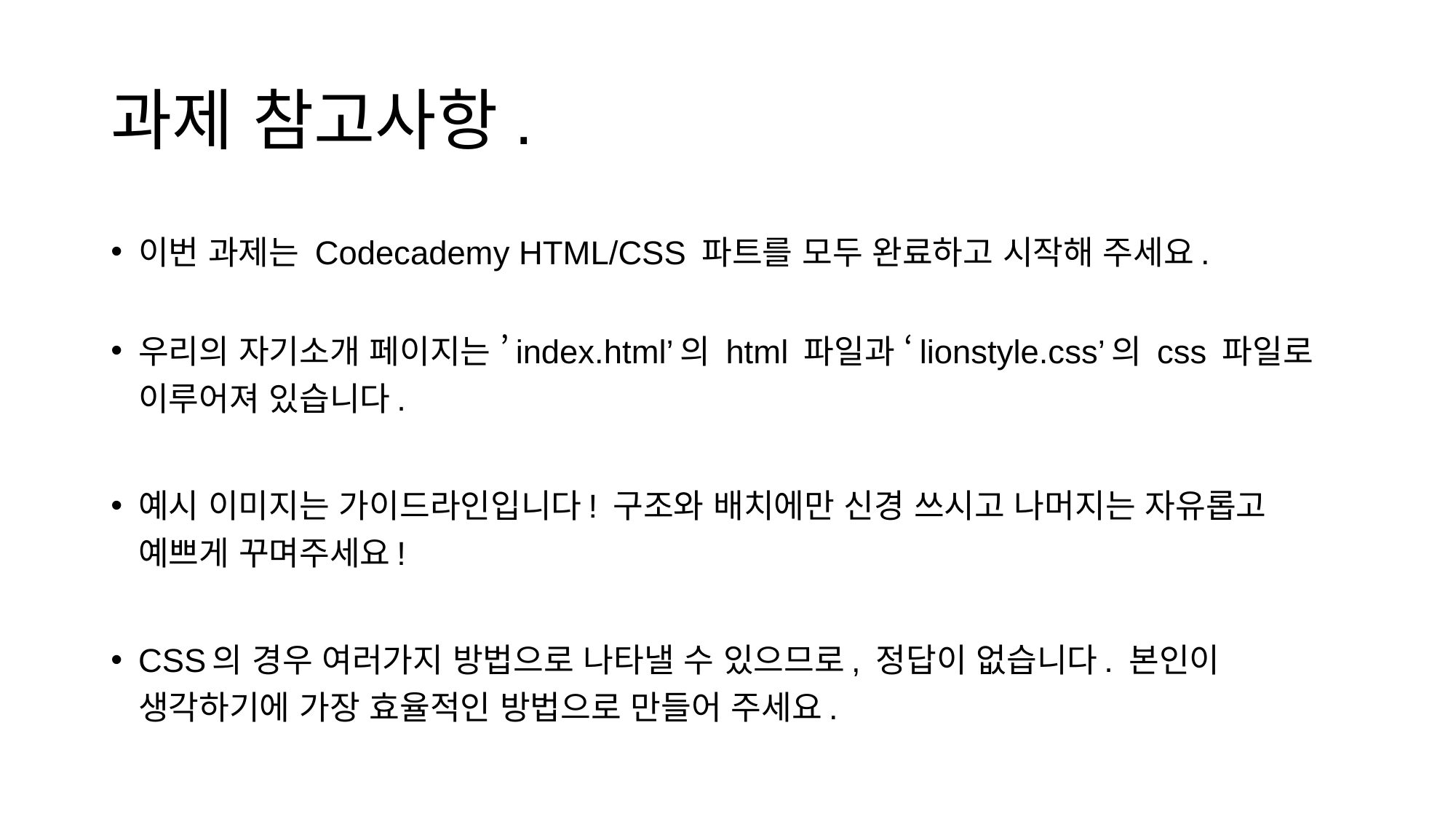

# 과제 참고사항.
이번 과제는 Codecademy HTML/CSS 파트를 모두 완료하고 시작해 주세요.
우리의 자기소개 페이지는 ’index.html’의 html 파일과 ‘lionstyle.css’의 css 파일로 이루어져 있습니다.
예시 이미지는 가이드라인입니다! 구조와 배치에만 신경 쓰시고 나머지는 자유롭고 예쁘게 꾸며주세요!
CSS의 경우 여러가지 방법으로 나타낼 수 있으므로, 정답이 없습니다. 본인이 생각하기에 가장 효율적인 방법으로 만들어 주세요.